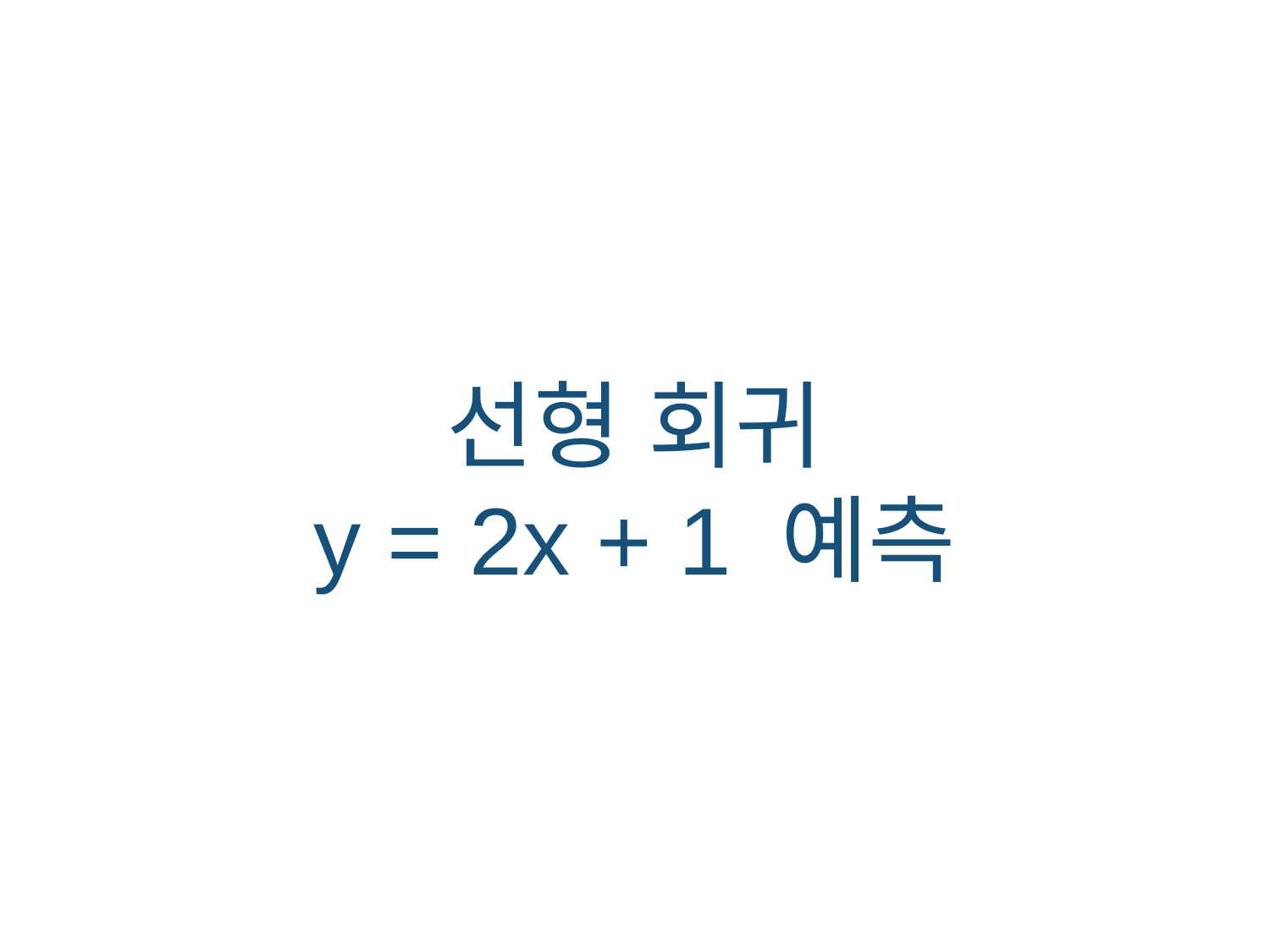

선형 회귀
y = 2x + 1 예측